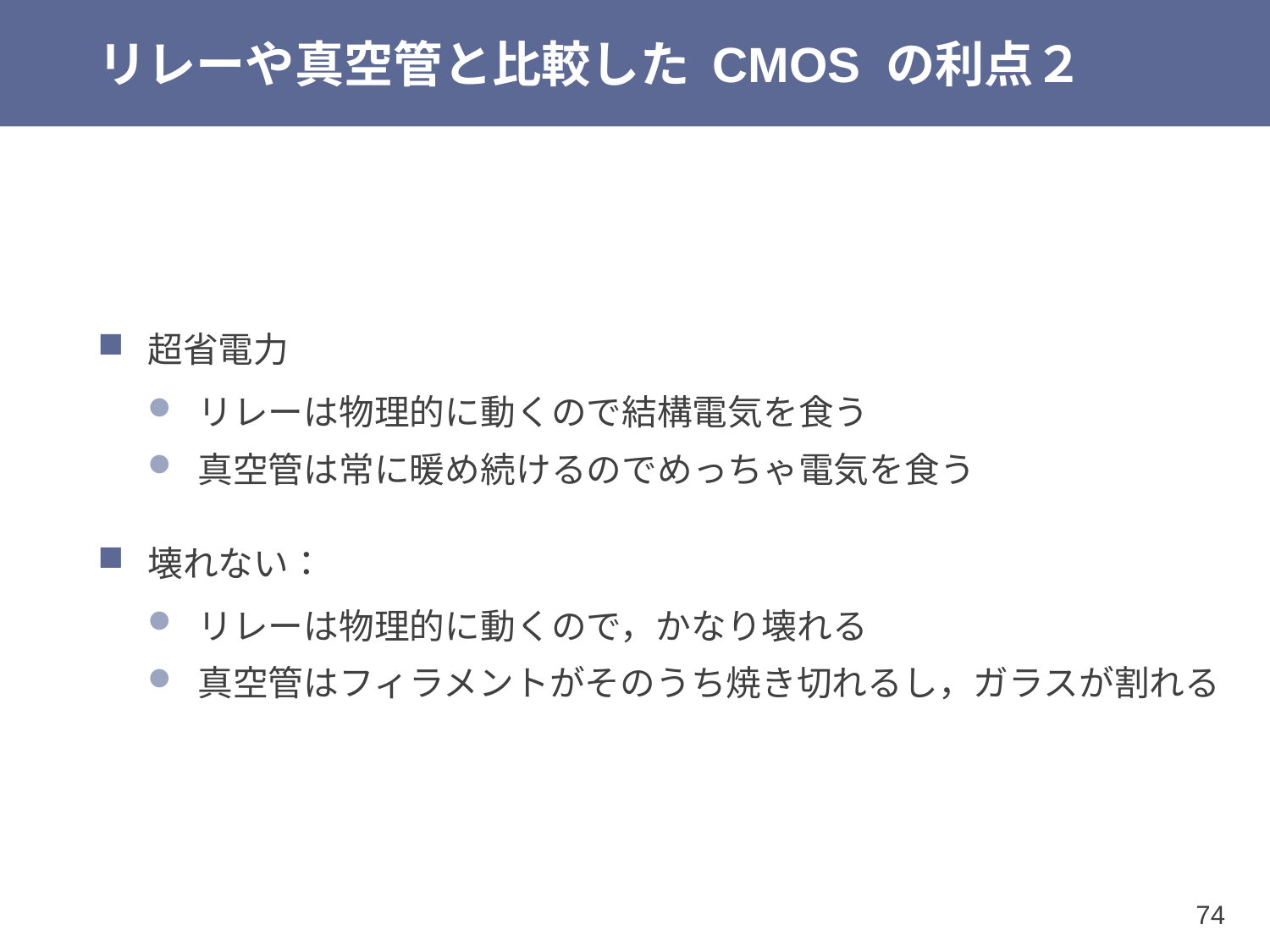

# リレーや真空管と比較した CMOS の利点２
超省電力
リレーは物理的に動くので結構電気を食う
真空管は常に暖め続けるのでめっちゃ電気を食う
壊れない：
リレーは物理的に動くので，かなり壊れる
真空管はフィラメントがそのうち焼き切れるし，ガラスが割れる